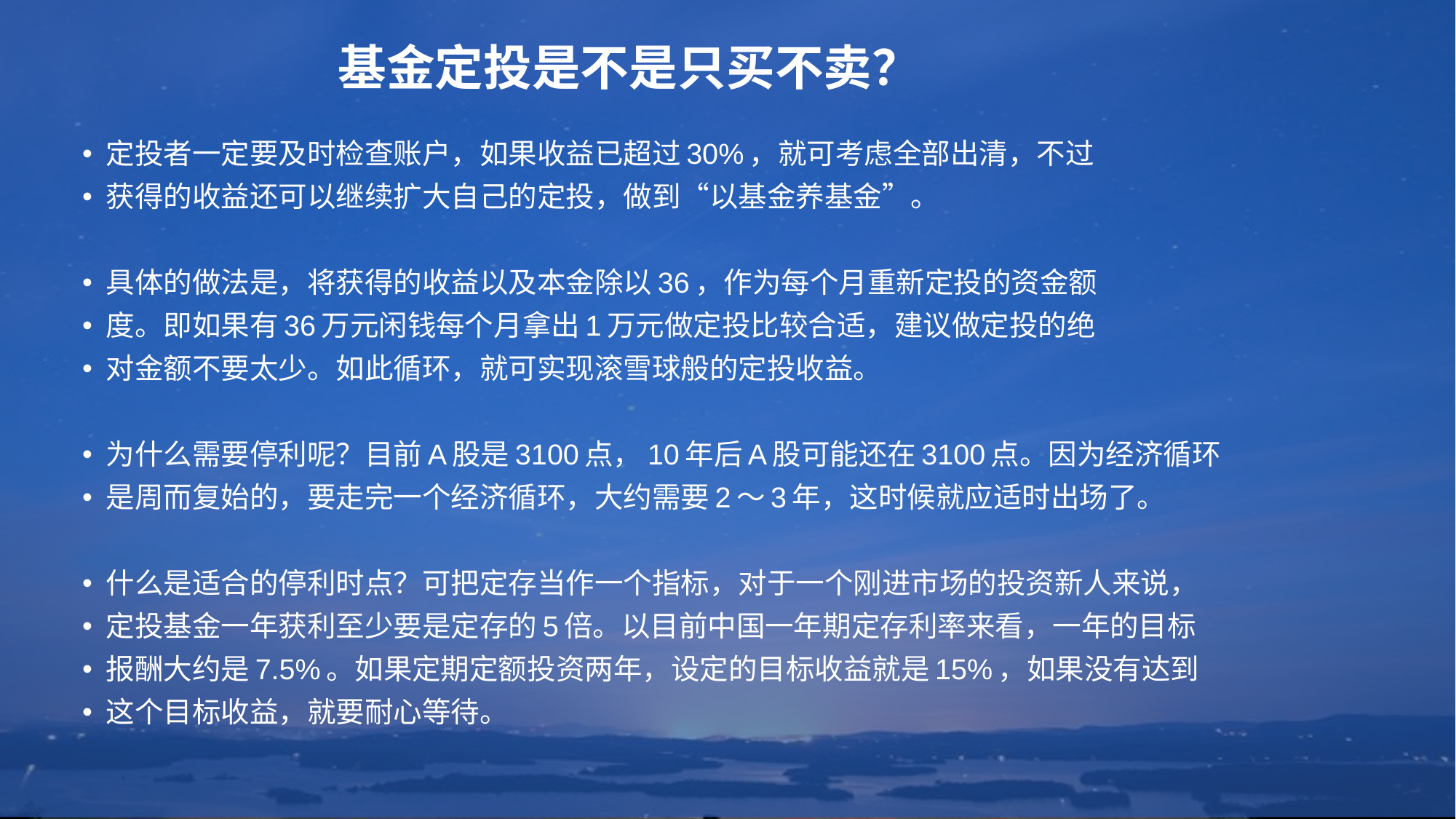

# 基金定投是不是只买不卖？
定投者一定要及时检查账户，如果收益已超过30%，就可考虑全部出清，不过
获得的收益还可以继续扩大自己的定投，做到“以基金养基金”。

具体的做法是，将获得的收益以及本金除以36，作为每个月重新定投的资金额
度。即如果有36万元闲钱每个月拿出1万元做定投比较合适，建议做定投的绝
对金额不要太少。如此循环，就可实现滚雪球般的定投收益。

为什么需要停利呢？目前A股是3100点，10年后A股可能还在3100点。因为经济循环
是周而复始的，要走完一个经济循环，大约需要2～3年，这时候就应适时出场了。

什么是适合的停利时点？可把定存当作一个指标，对于一个刚进市场的投资新人来说，
定投基金一年获利至少要是定存的5倍。以目前中国一年期定存利率来看，一年的目标
报酬大约是7.5%。如果定期定额投资两年，设定的目标收益就是15%，如果没有达到
这个目标收益，就要耐心等待。